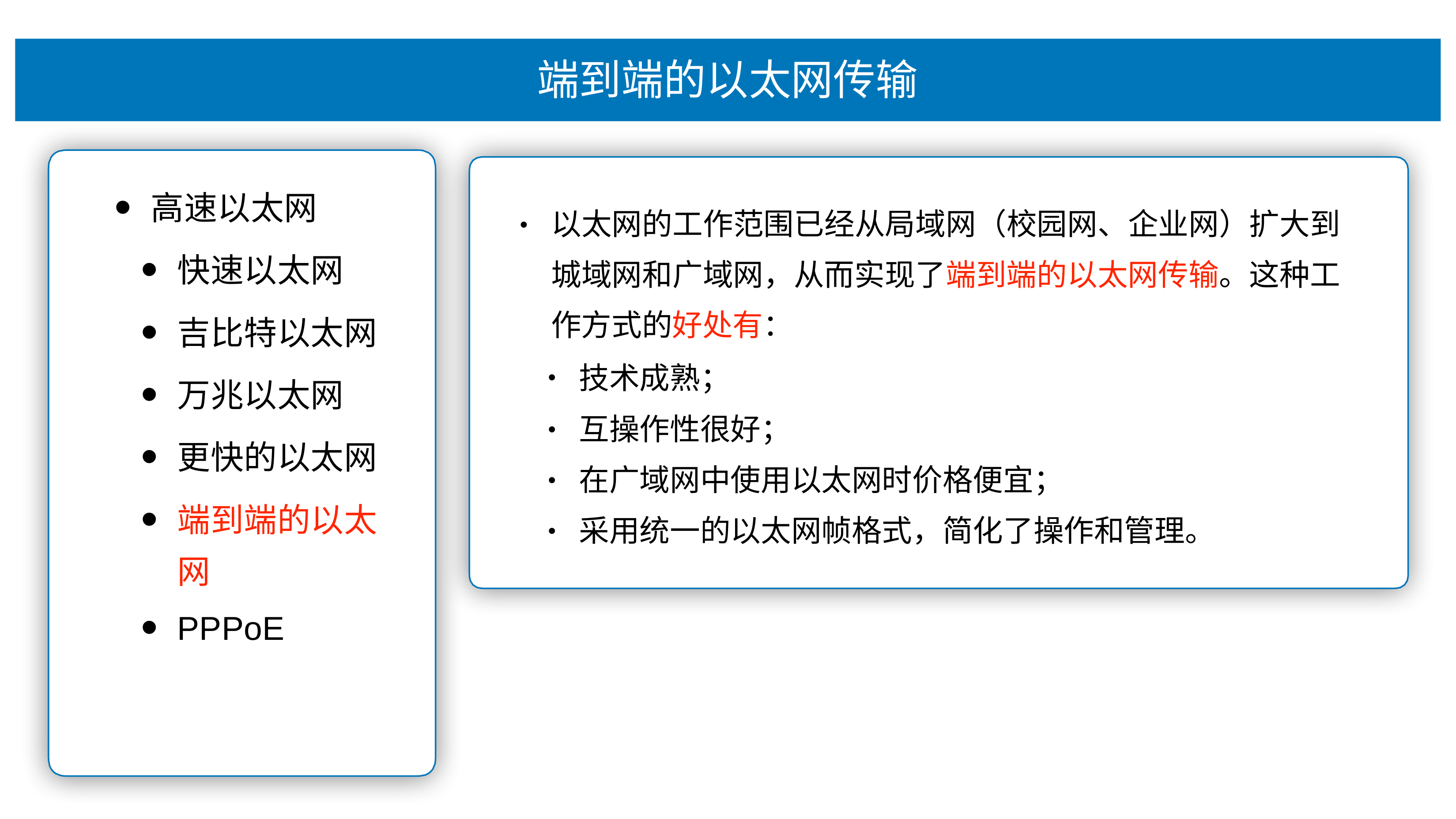

# 端到端的以太⽹传输

⾼速以太⽹
快速以太⽹
吉⽐特以太⽹
万兆以太⽹
更快的以太⽹
端到端的以太
⽹
PPPoE
以太⽹的⼯作范围已经从局域⽹（校园⽹、企业⽹）扩⼤到 城域⽹和⼴域⽹，从⽽实现了端到端的以太⽹传输。这种⼯ 作⽅式的好处有：
•
技术成熟；
互操作性很好；
在⼴域⽹中使⽤以太⽹时价格便宜；
采⽤统⼀的以太⽹帧格式，简化了操作和管理。
•
•
•